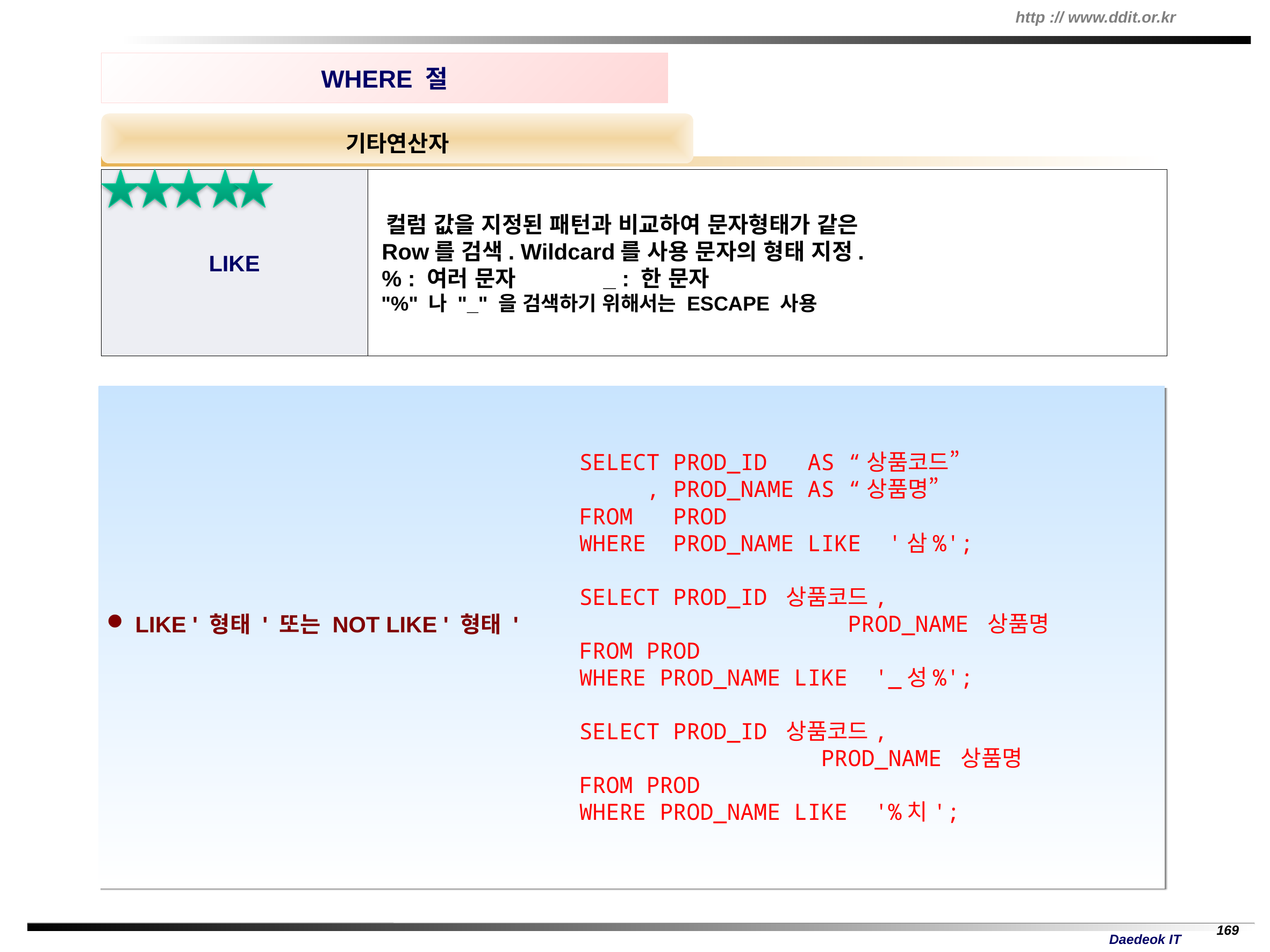

WHERE 절
기타연산자

LIKE

 컬럼 값을 지정된 패턴과 비교하여 문자형태가 같은
 Row를 검색. Wildcard를 사용 문자의 형태 지정.
 % : 여러 문자             _ : 한 문자
 "%" 나 "_" 을 검색하기 위해서는 ESCAPE 사용
 LIKE ' 형태 ' 또는 NOT LIKE ' 형태 '

SELECT PROD_ID   AS “상품코드”
     , PROD_NAME AS “상품명”
FROM   PROD
WHERE  PROD_NAME LIKE  '삼%';

SELECT PROD_ID 상품코드,
			  PROD_NAME 상품명
FROM PROD
WHERE PROD_NAME LIKE  '_성%';

SELECT PROD_ID 상품코드,
			PROD_NAME 상품명
FROM PROD
WHERE PROD_NAME LIKE  '%치';